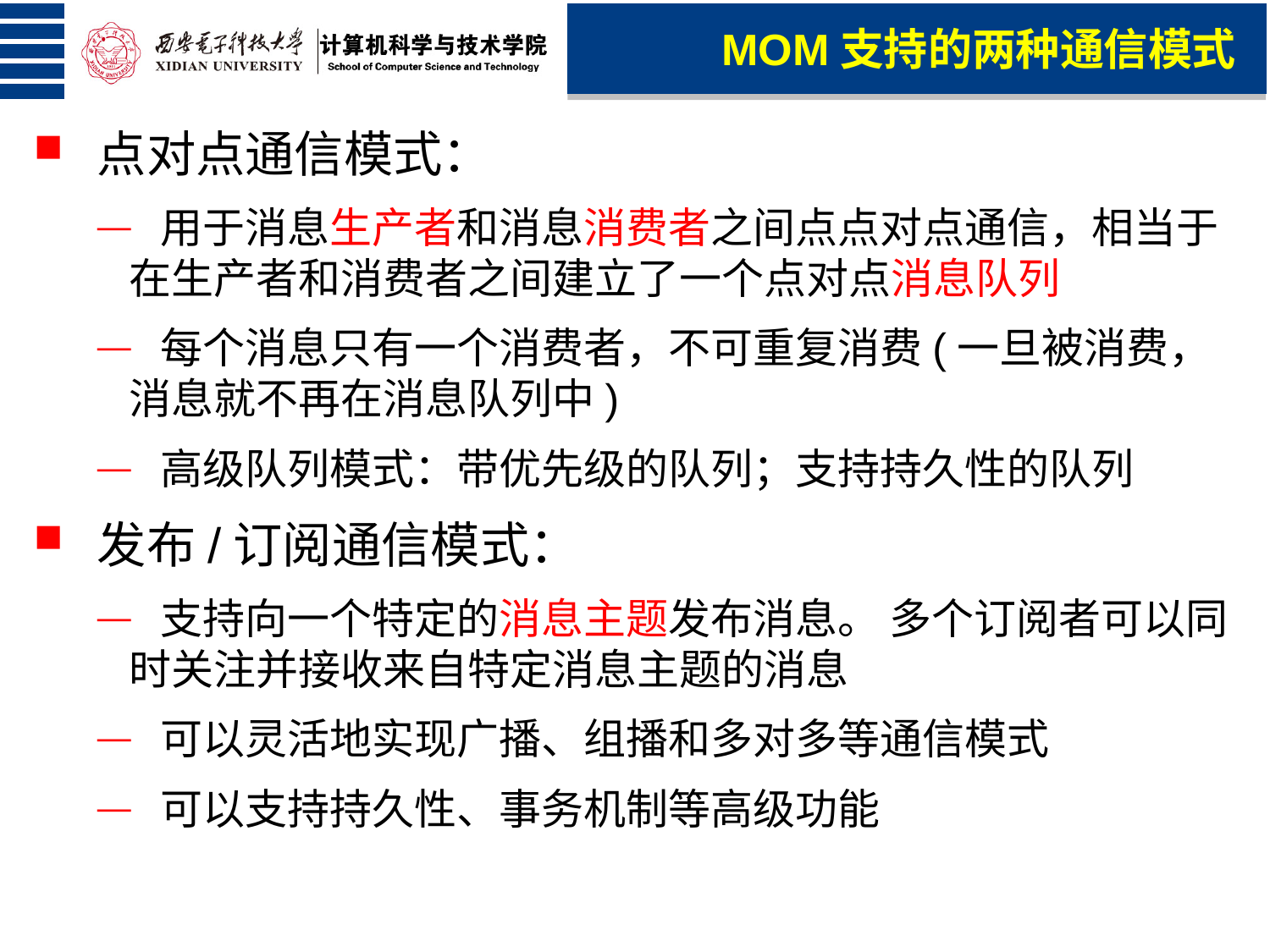

MOM支持的两种通信模式
点对点通信模式：
  用于消息生产者和消息消费者之间点点对点通信，相当于在生产者和消费者之间建立了一个点对点消息队列
  每个消息只有一个消费者，不可重复消费(一旦被消费，消息就不再在消息队列中)
  高级队列模式：带优先级的队列；支持持久性的队列
发布/订阅通信模式：
  支持向一个特定的消息主题发布消息。 多个订阅者可以同时关注并接收来自特定消息主题的消息
  可以灵活地实现广播、组播和多对多等通信模式
  可以支持持久性、事务机制等高级功能